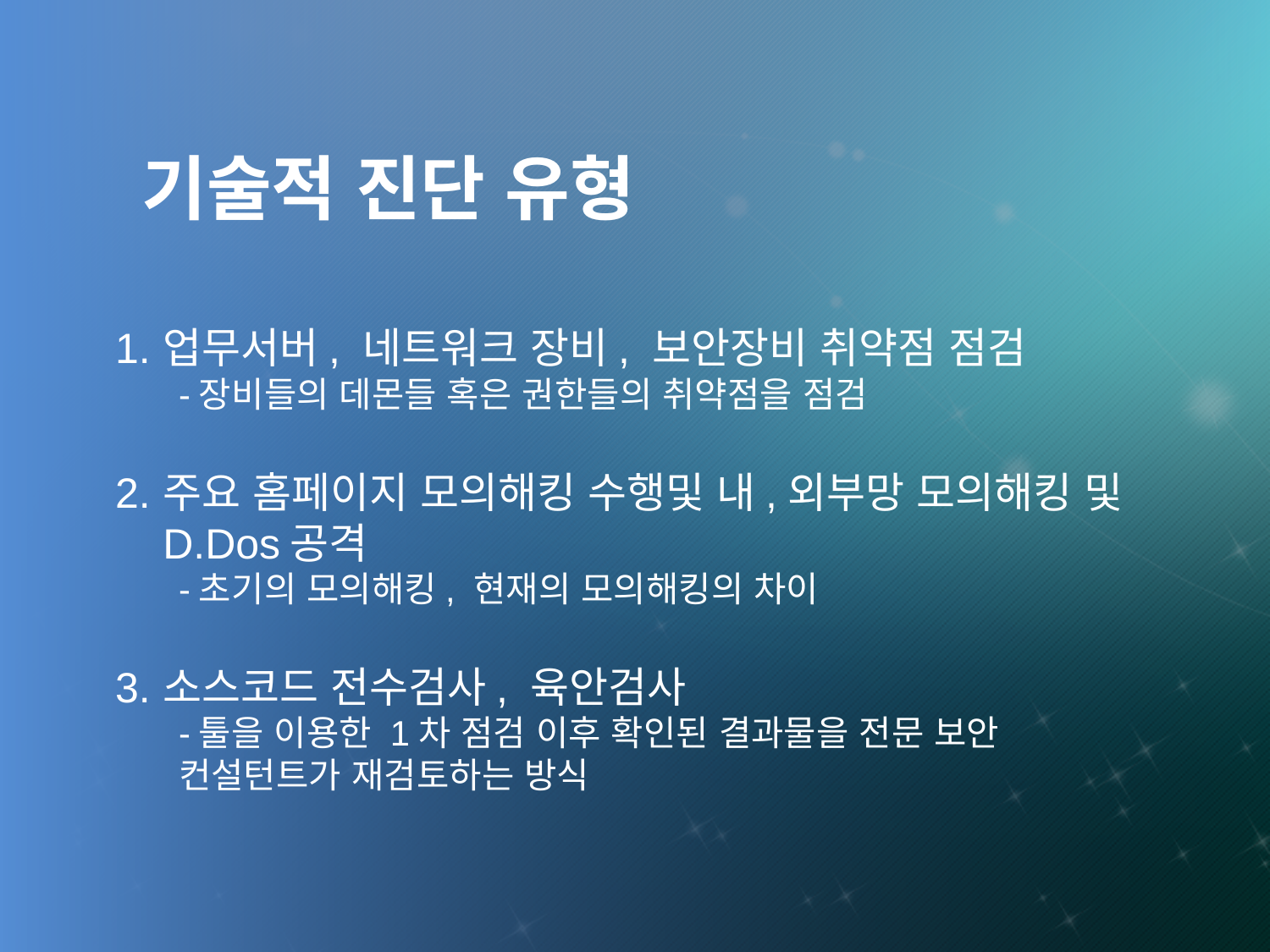

기술적 진단 유형
업무서버, 네트워크 장비, 보안장비 취약점 점검
-장비들의 데몬들 혹은 권한들의 취약점을 점검

주요 홈페이지 모의해킹 수행및 내,외부망 모의해킹 및 D.Dos공격
-초기의 모의해킹, 현재의 모의해킹의 차이

소스코드 전수검사, 육안검사
-툴을 이용한 1차 점검 이후 확인된 결과물을 전문 보안 컨설턴트가 재검토하는 방식